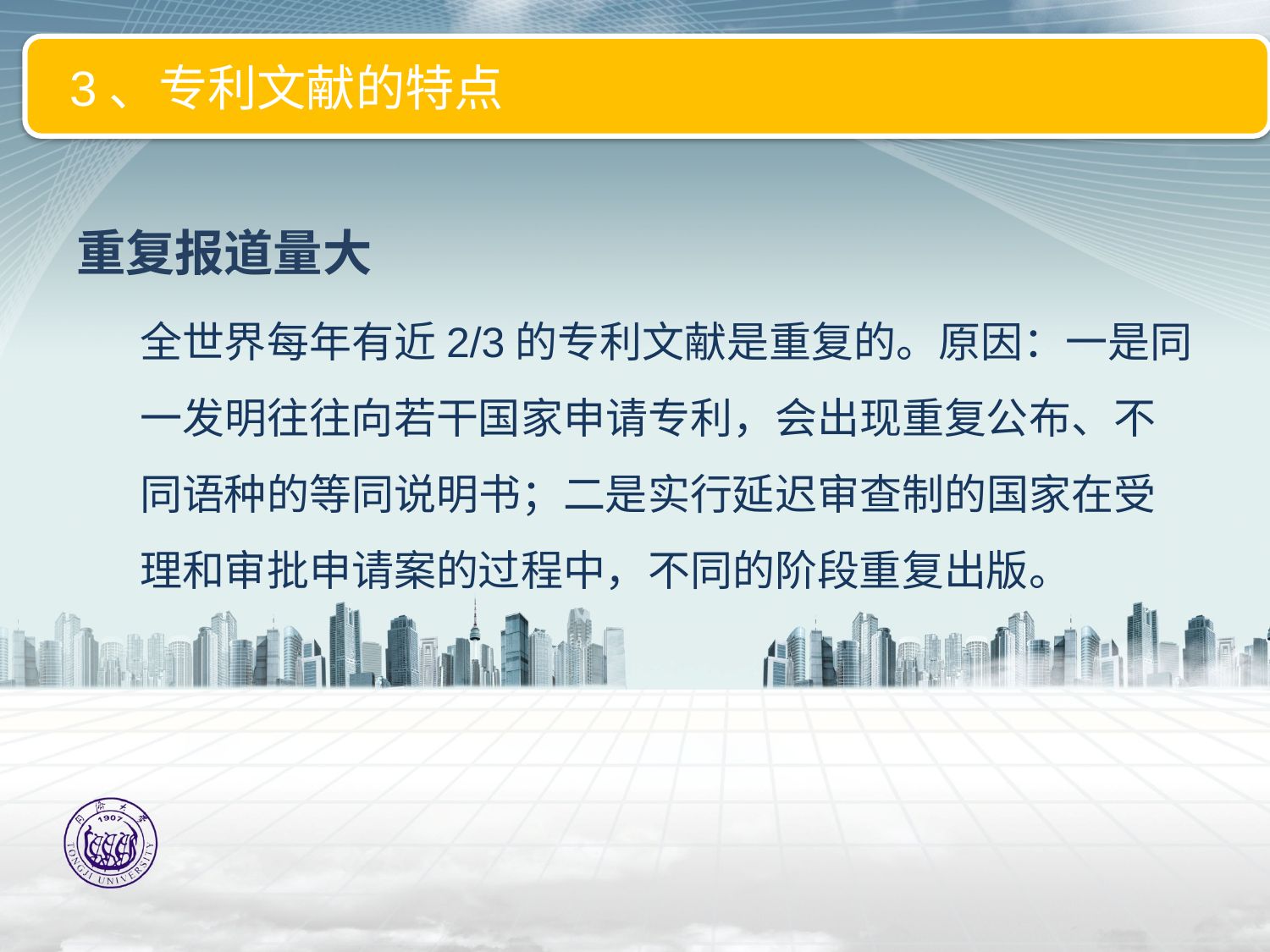

3、专利文献的特点
重复报道量大
全世界每年有近2/3的专利文献是重复的。原因：一是同一发明往往向若干国家申请专利，会出现重复公布、不同语种的等同说明书；二是实行延迟审查制的国家在受理和审批申请案的过程中，不同的阶段重复出版。